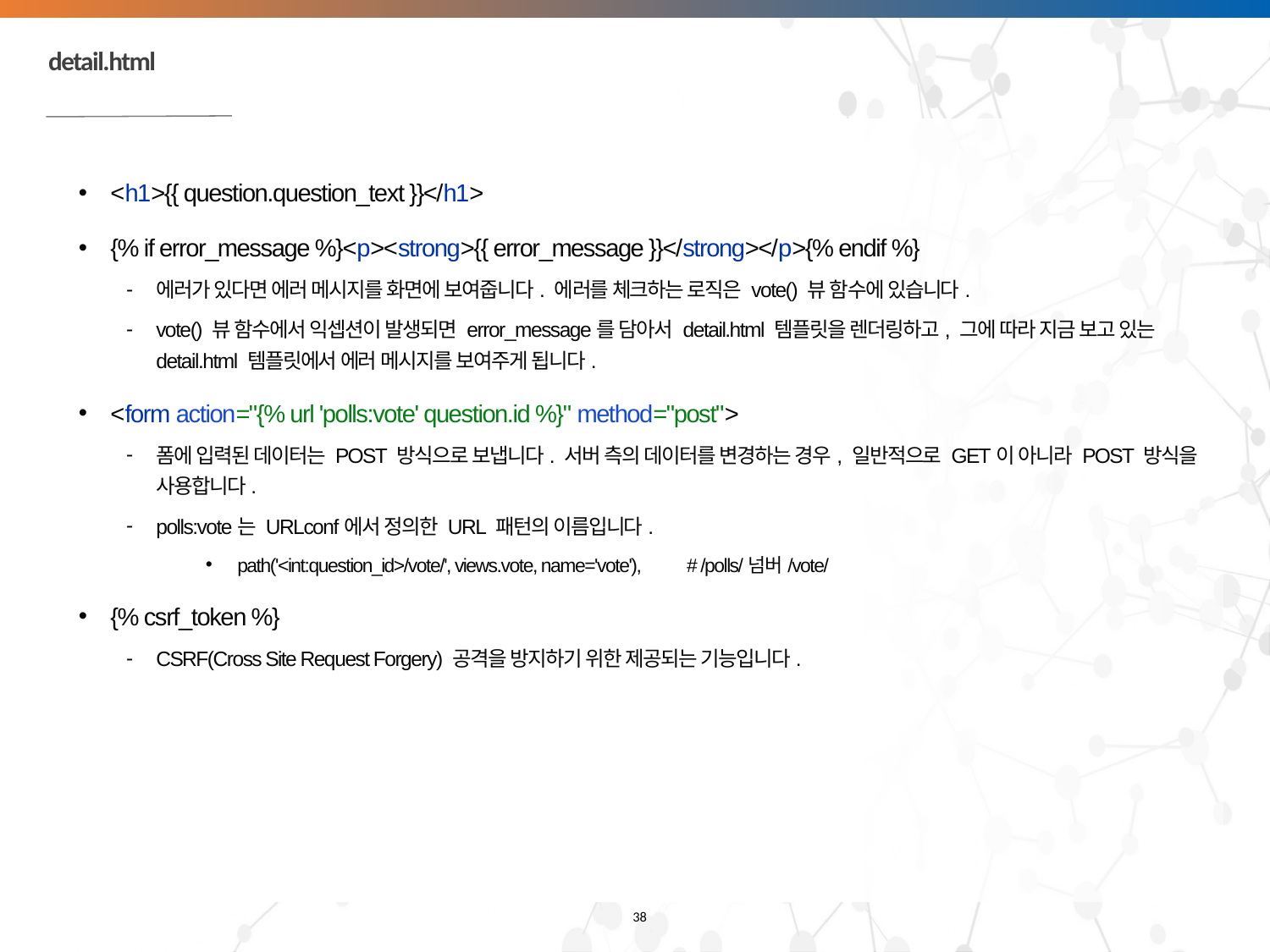

# detail.html

<h1>{{ question.question_text }}</h1>
{% if error_message %}<p><strong>{{ error_message }}</strong></p>{% endif %}
에러가 있다면 에러 메시지를 화면에 보여줍니다. 에러를 체크하는 로직은 vote() 뷰 함수에 있습니다.
vote() 뷰 함수에서 익셉션이 발생되면 error_message를 담아서 detail.html 템플릿을 렌더링하고, 그에 따라 지금 보고 있는 detail.html 템플릿에서 에러 메시지를 보여주게 됩니다.
<form action="{% url 'polls:vote' question.id %}" method="post">
폼에 입력된 데이터는 POST 방식으로 보냅니다. 서버 측의 데이터를 변경하는 경우, 일반적으로 GET이 아니라 POST 방식을 사용합니다.
polls:vote는 URLconf에서 정의한 URL 패턴의 이름입니다.
path('<int:question_id>/vote/', views.vote, name='vote'),           # /polls/넘버/vote/
{% csrf_token %}
CSRF(Cross Site Request Forgery) 공격을 방지하기 위한 제공되는 기능입니다.

38